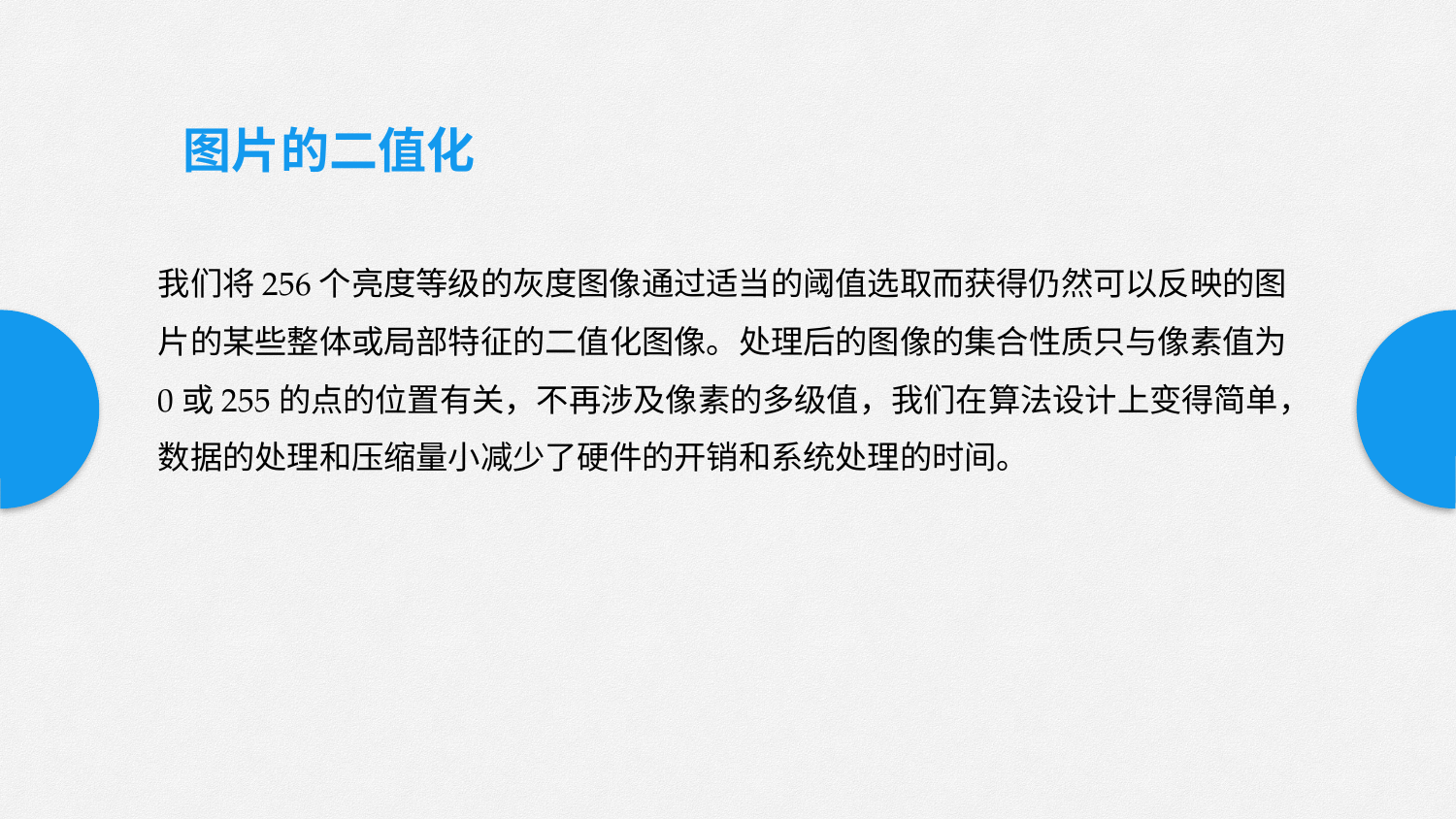

图片的二值化
我们将256个亮度等级的灰度图像通过适当的阈值选取而获得仍然可以反映的图片的某些整体或局部特征的二值化图像。处理后的图像的集合性质只与像素值为0或255的点的位置有关，不再涉及像素的多级值，我们在算法设计上变得简单，数据的处理和压缩量小减少了硬件的开销和系统处理的时间。